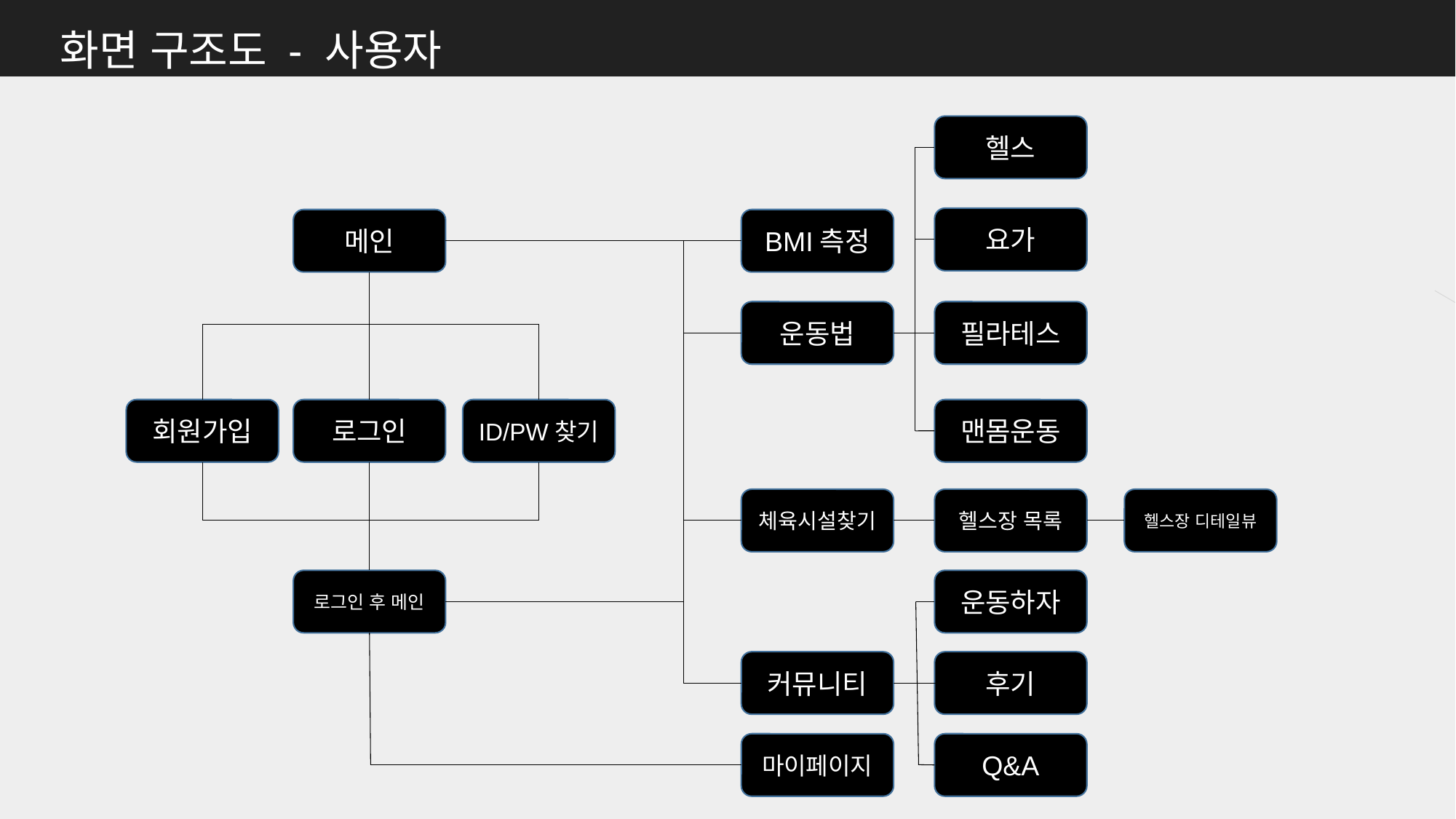

화면 구조도 - 사용자

헬스
요가
메인
BMI측정
필라테스
운동법
ID/PW찾기
회원가입
로그인
맨몸운동
헬스장 디테일뷰
체육시설찾기
헬스장 목록
로그인 후 메인
운동하자
후기
커뮤니티
마이페이지
Q&A